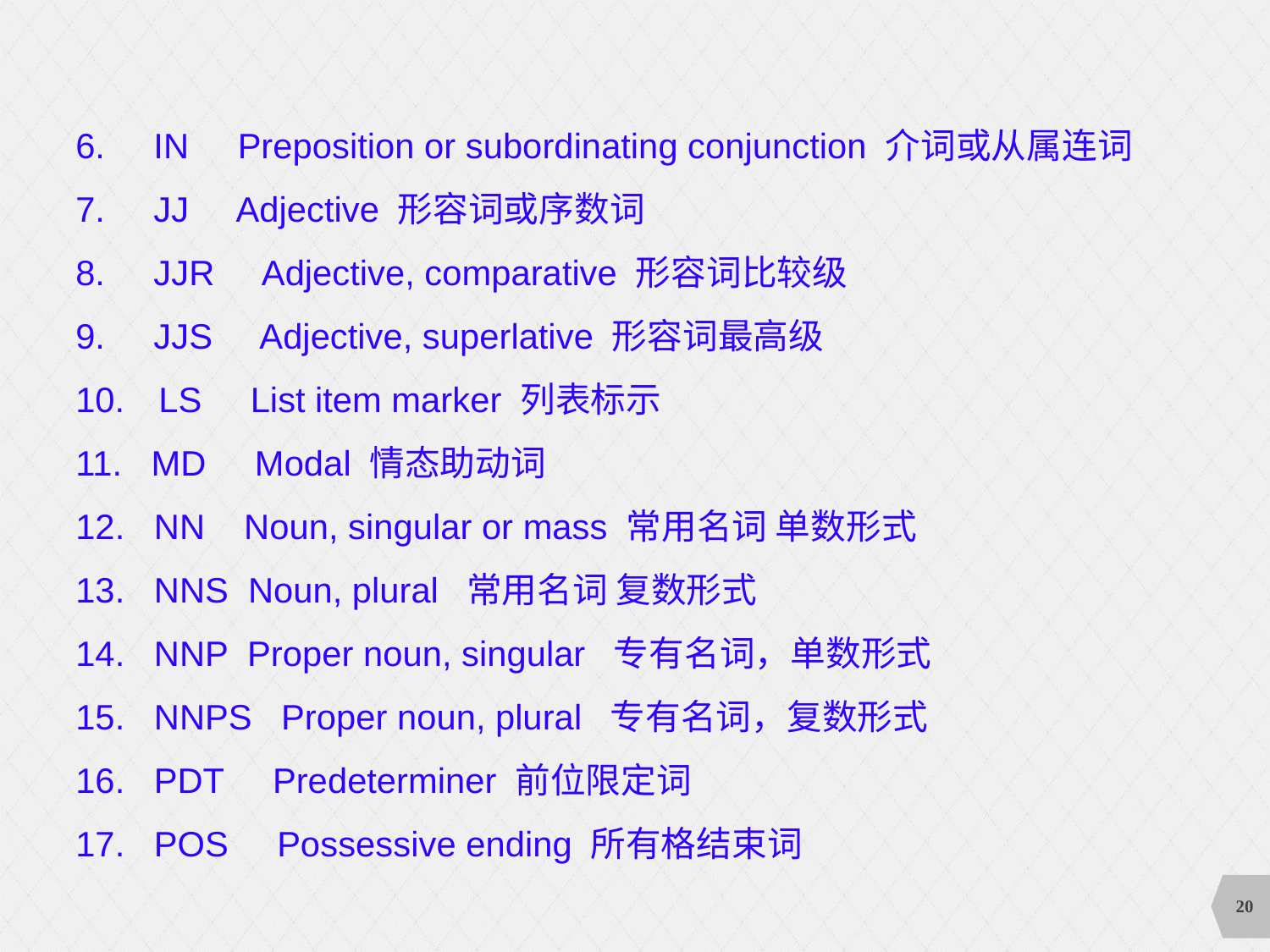

6.     IN     Preposition or subordinating conjunction 介词或从属连词
7.     JJ     Adjective 形容词或序数词
8.     JJR     Adjective, comparative 形容词比较级
9.     JJS     Adjective, superlative 形容词最高级
  LS     List item marker 列表标示
11.   MD     Modal 情态助动词
12.   NN    Noun, singular or mass 常用名词 单数形式
13.   NNS  Noun, plural  常用名词 复数形式
14.   NNP  Proper noun, singular  专有名词，单数形式
15.   NNPS   Proper noun, plural  专有名词，复数形式
16.   PDT     Predeterminer 前位限定词
17.   POS     Possessive ending 所有格结束词

20